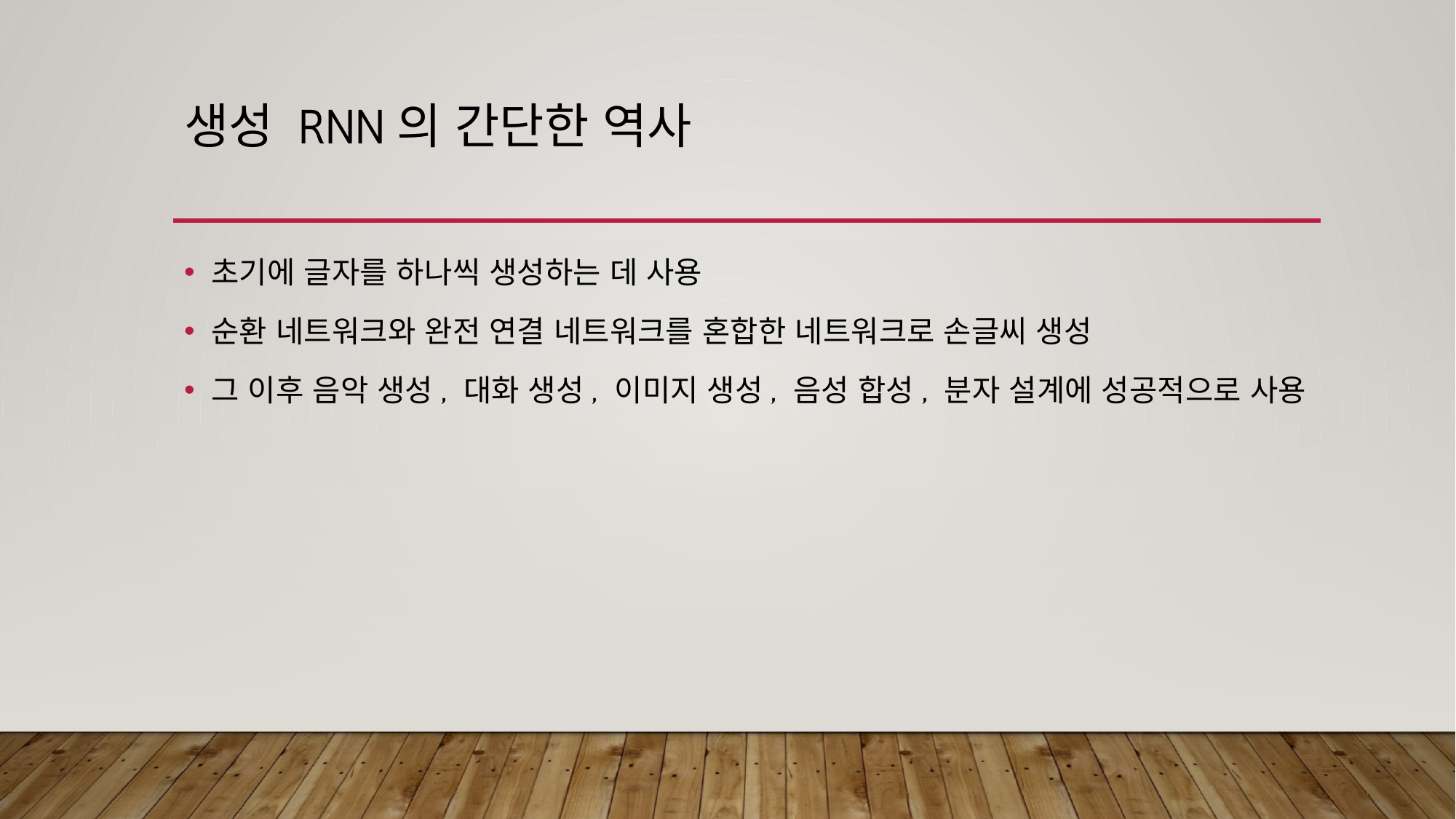

# 생성 RNN의 간단한 역사
초기에 글자를 하나씩 생성하는 데 사용
순환 네트워크와 완전 연결 네트워크를 혼합한 네트워크로 손글씨 생성
그 이후 음악 생성, 대화 생성, 이미지 생성, 음성 합성, 분자 설계에 성공적으로 사용